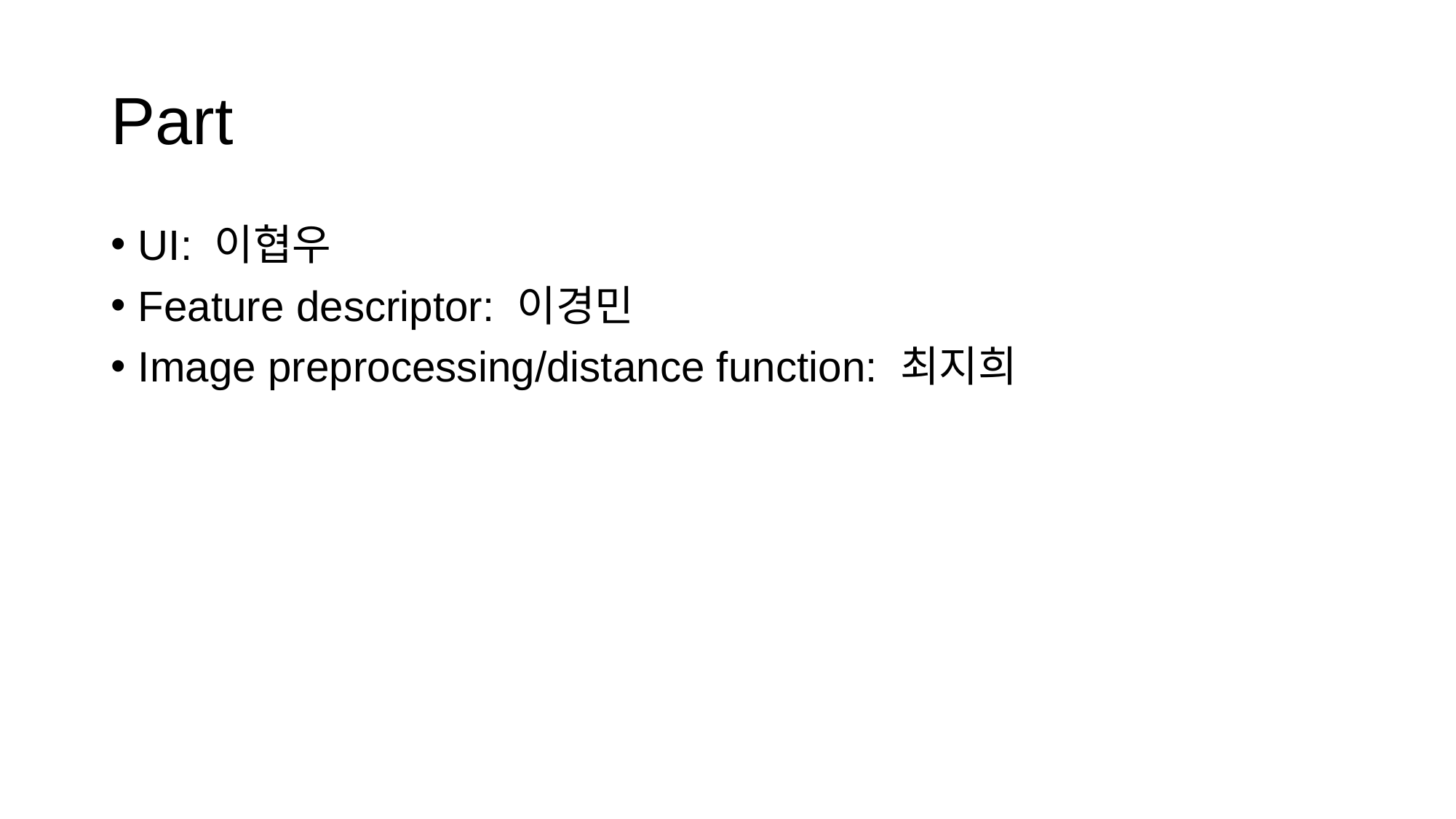

# Part
UI: 이협우
Feature descriptor: 이경민
Image preprocessing/distance function: 최지희